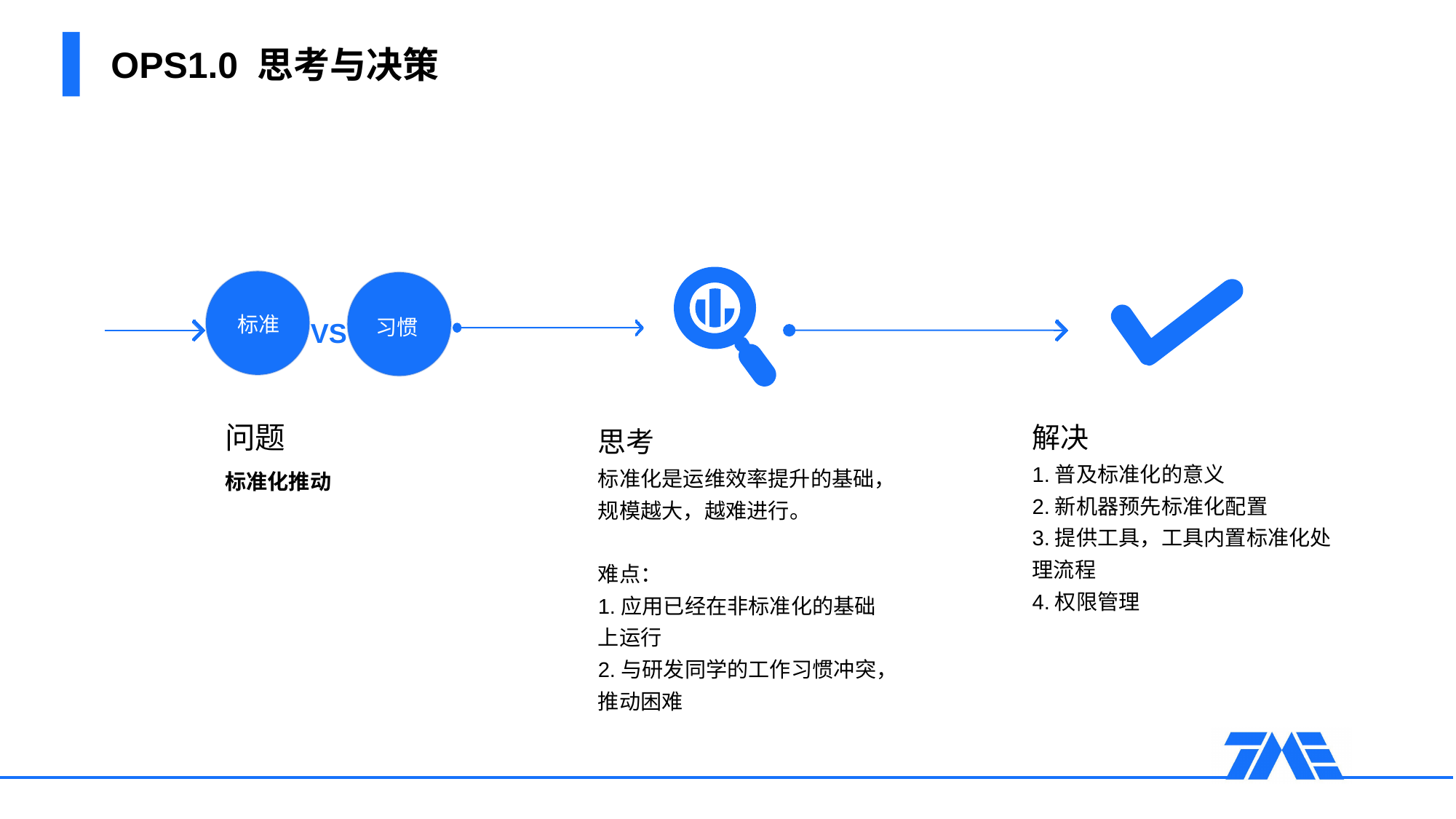

# OPS1.0 思考与决策

标准

习惯
VS

问题
标准化推动
解决
1.普及标准化的意义
2.新机器预先标准化配置
3.提供工具，工具内置标准化处理流程
4.权限管理
思考
标准化是运维效率提升的基础，规模越大，越难进行。

难点：
1.应用已经在非标准化的基础上运行
2.与研发同学的工作习惯冲突，推动困难